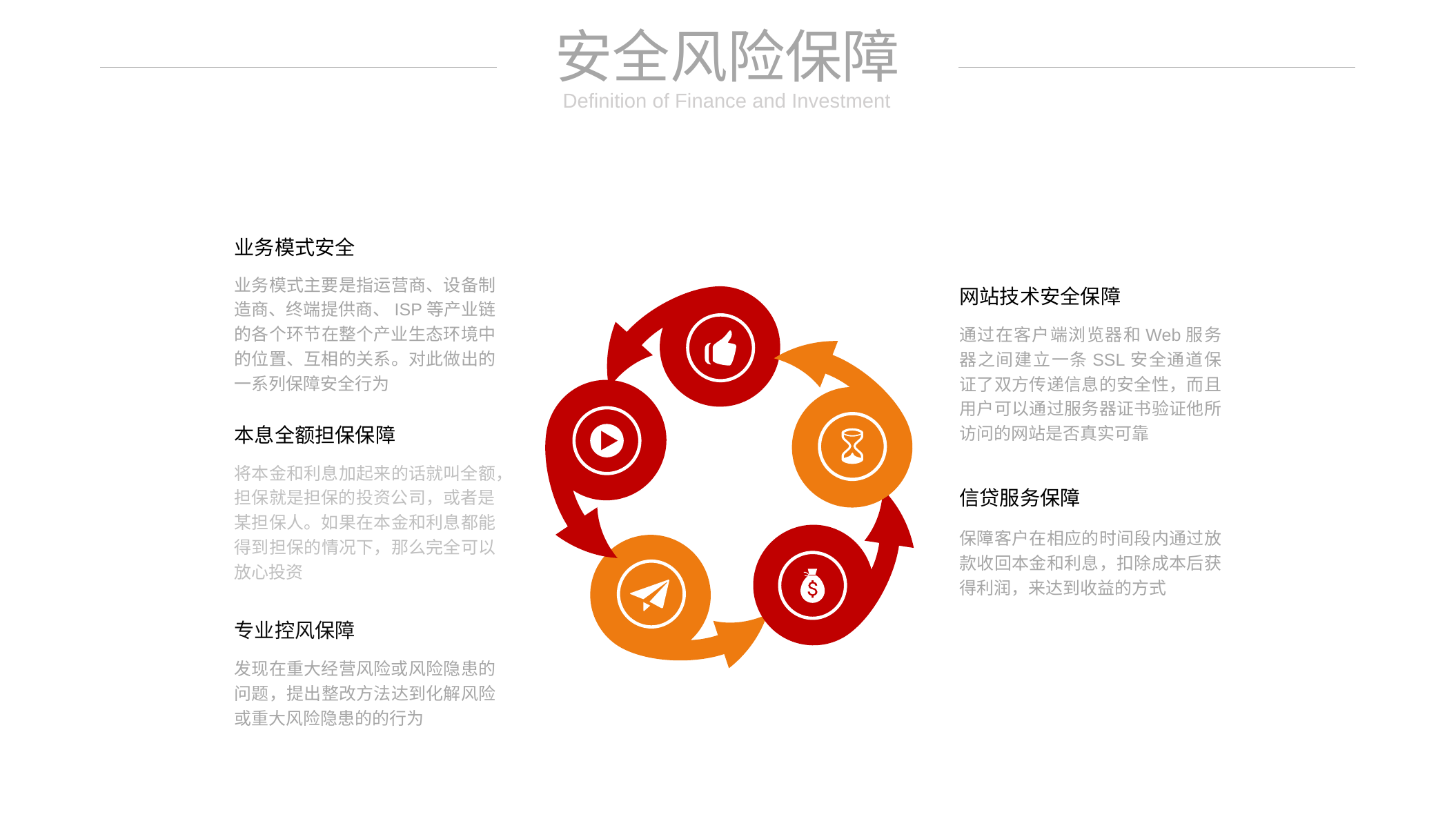

安全风险保障
Definition of Finance and Investment
业务模式安全
业务模式主要是指运营商、设备制造商、终端提供商、ISP等产业链的各个环节在整个产业生态环境中的位置、互相的关系。对此做出的一系列保障安全行为
网站技术安全保障

通过在客户端浏览器和Web服务器之间建立一条SSL安全通道保证了双方传递信息的安全性，而且用户可以通过服务器证书验证他所访问的网站是否真实可靠

本息全额担保保障
将本金和利息加起来的话就叫全额，担保就是担保的投资公司，或者是某担保人。如果在本金和利息都能得到担保的情况下，那么完全可以放心投资
信贷服务保障

保障客户在相应的时间段内通过放款收回本金和利息，扣除成本后获得利润，来达到收益的方式

专业控风保障
发现在重大经营风险或风险隐患的问题，提出整改方法达到化解风险或重大风险隐患的的行为